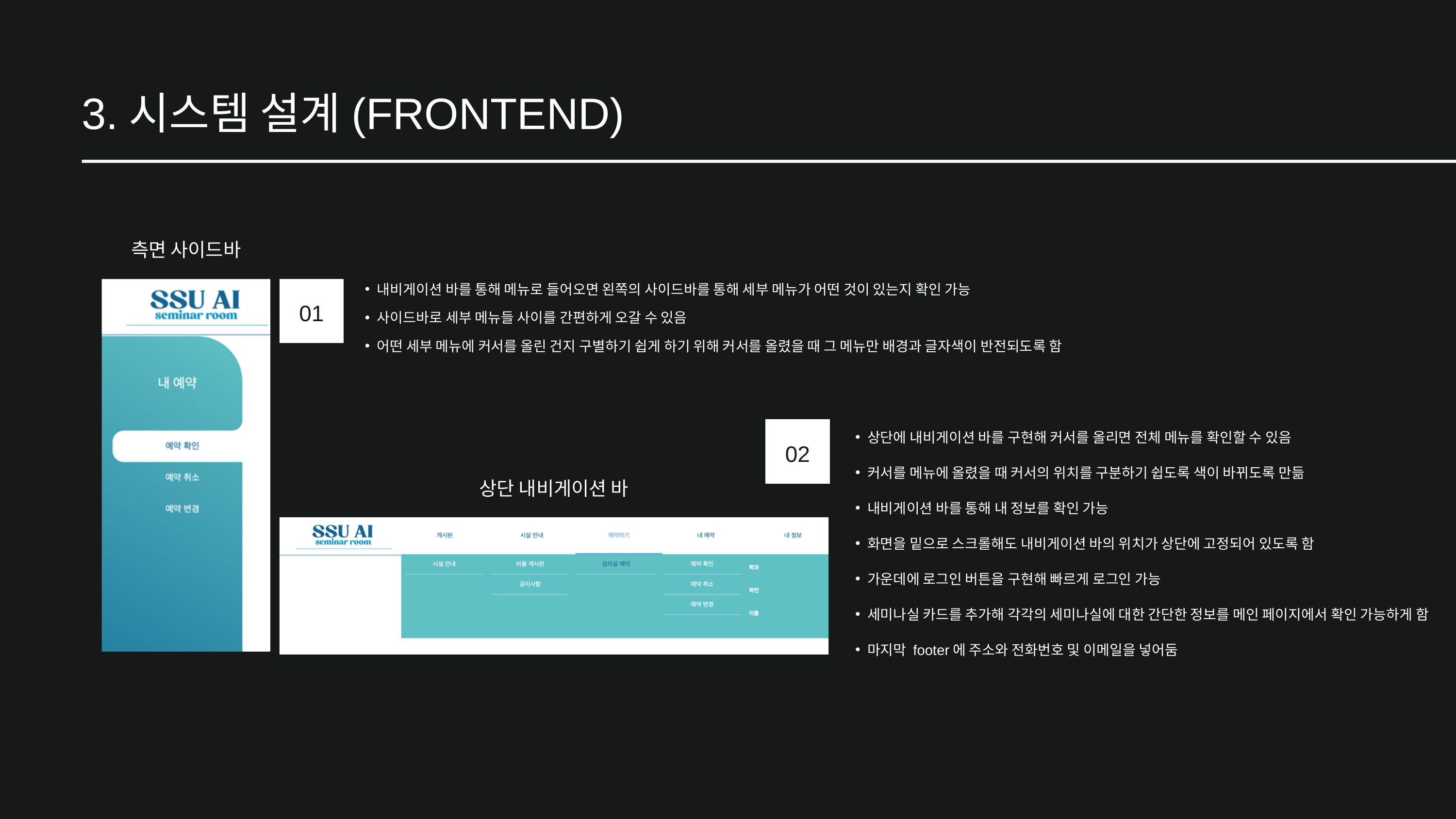

3.시스템 설계(FRONTEND)

측면 사이드바

내비게이션 바를 통해 메뉴로 들어오면 왼쪽의 사이드바를 통해 세부 메뉴가 어떤 것이 있는지 확인 가능
사이드바로 세부 메뉴들 사이를 간편하게 오갈 수 있음
어떤 세부 메뉴에 커서를 올린 건지 구별하기 쉽게 하기 위해 커서를 올렸을 때 그 메뉴만 배경과 글자색이 반전되도록 함

01

상단에 내비게이션 바를 구현해 커서를 올리면 전체 메뉴를 확인할 수 있음
커서를 메뉴에 올렸을 때 커서의 위치를 구분하기 쉽도록 색이 바뀌도록 만듦
내비게이션 바를 통해 내 정보를 확인 가능
화면을 밑으로 스크롤해도 내비게이션 바의 위치가 상단에 고정되어 있도록 함
가운데에 로그인 버튼을 구현해 빠르게 로그인 가능
세미나실 카드를 추가해 각각의 세미나실에 대한 간단한 정보를 메인 페이지에서 확인 가능하게 함
마지막 footer에 주소와 전화번호 및 이메일을 넣어둠

02
상단 내비게이션 바